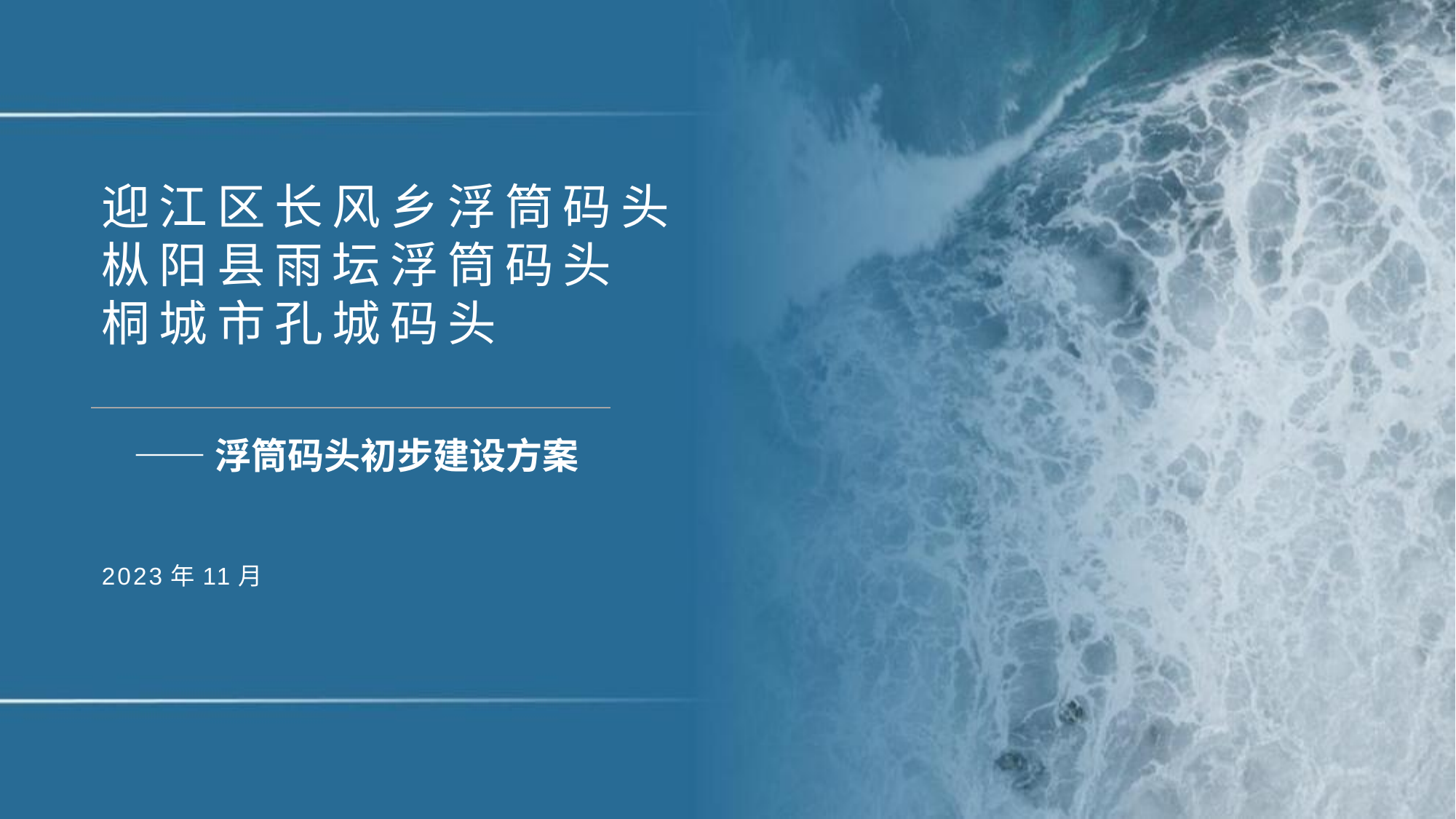

迎江区长风乡浮筒码头
枞阳县雨坛浮筒码头
桐城市孔城码头
——浮筒码头初步建设方案

2023年11月